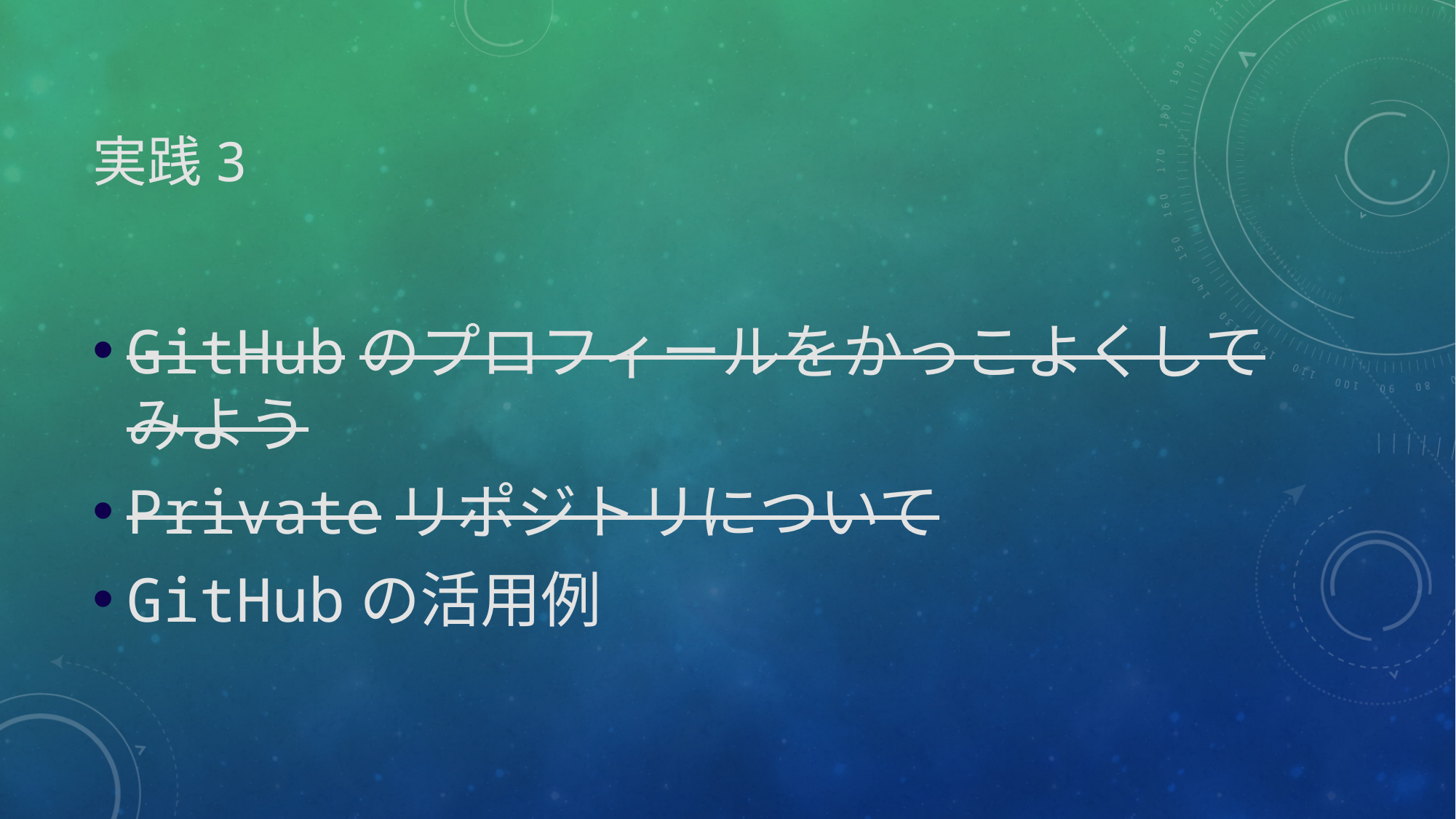

# 実践3
GitHubのプロフィールをかっこよくしてみよう
Privateリポジトリについて
GitHubの活用例